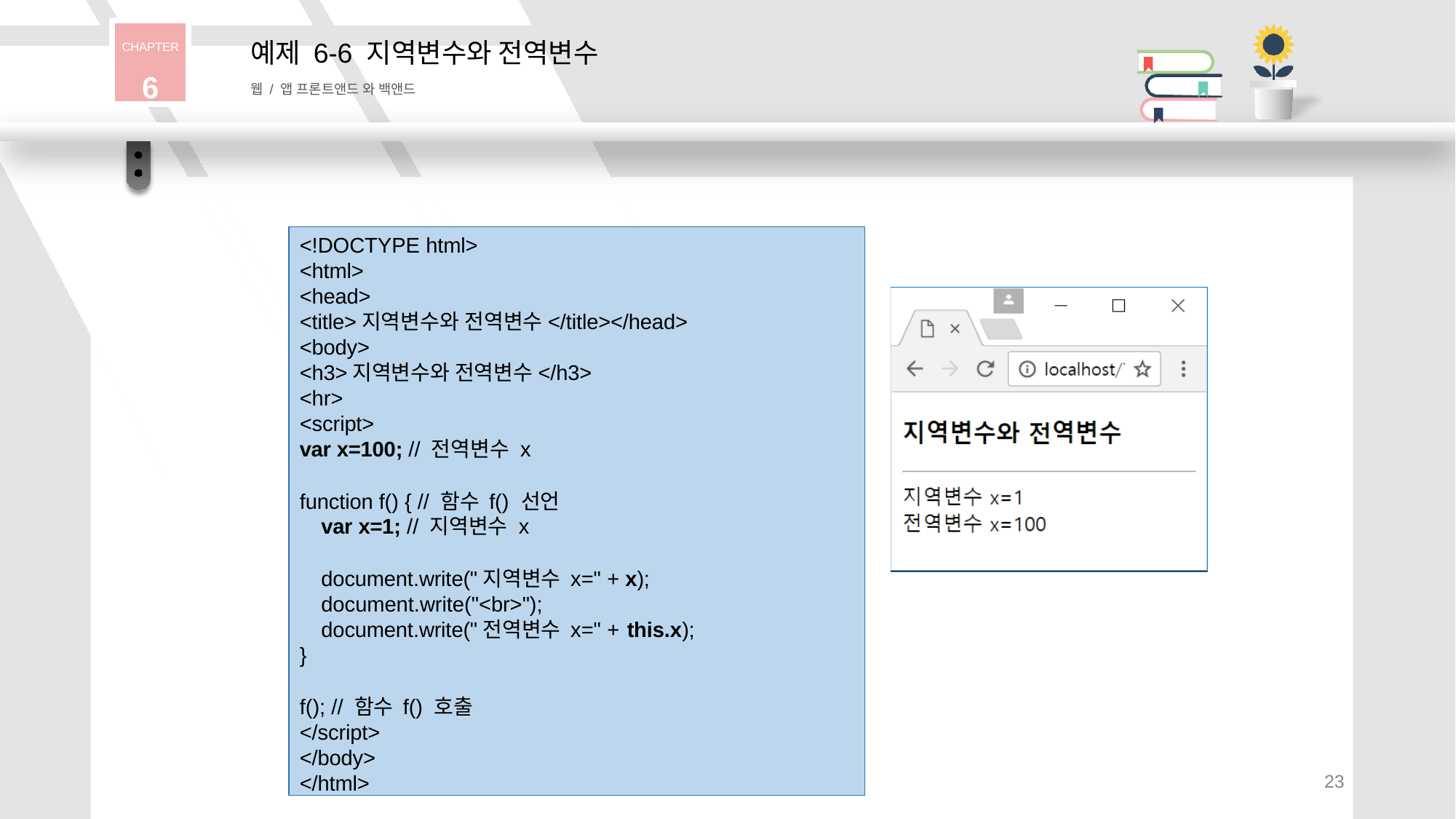

CHAPTER

6

# 예제 6-6 지역변수와 전역변수

웹 / 앱 프론트앤드 와 백앤드

<!DOCTYPE html>
<html>
<head>
<title>지역변수와 전역변수</title></head>
<body>
<h3>지역변수와 전역변수</h3>
<hr>
<script>
var x=100; // 전역변수 x

function f() { // 함수 f() 선언
var x=1; // 지역변수 x

document.write("지역변수 x=" + x);  document.write("<br>");  document.write("전역변수 x=" + this.x);
}

f(); // 함수 f() 호출
</script>
</body>
</html>

23